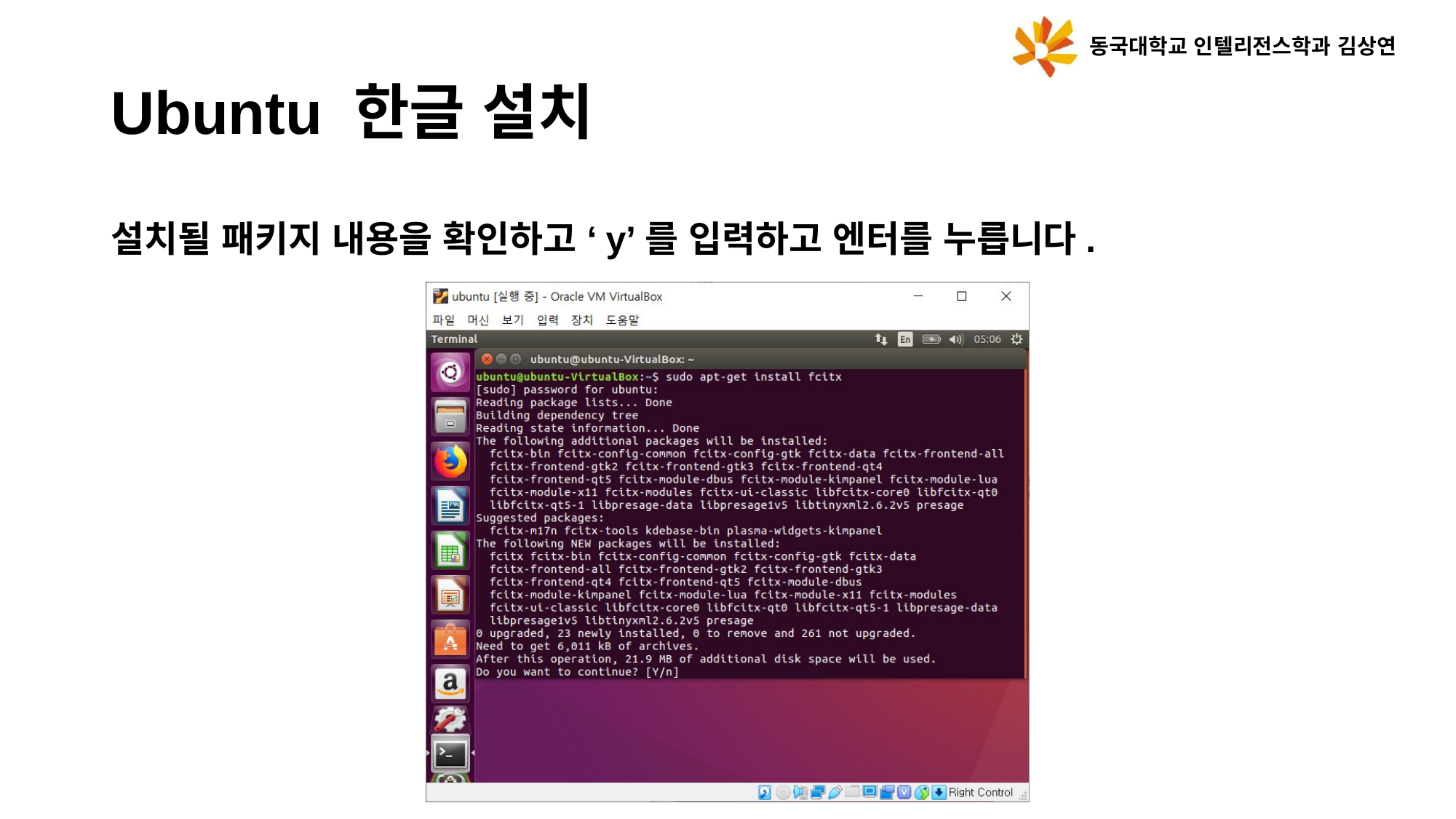

동국대학교 인텔리전스학과 김상연
Ubuntu 한글 설치
설치될 패키지 내용을 확인하고 ‘y’를 입력하고 엔터를 누릅니다.